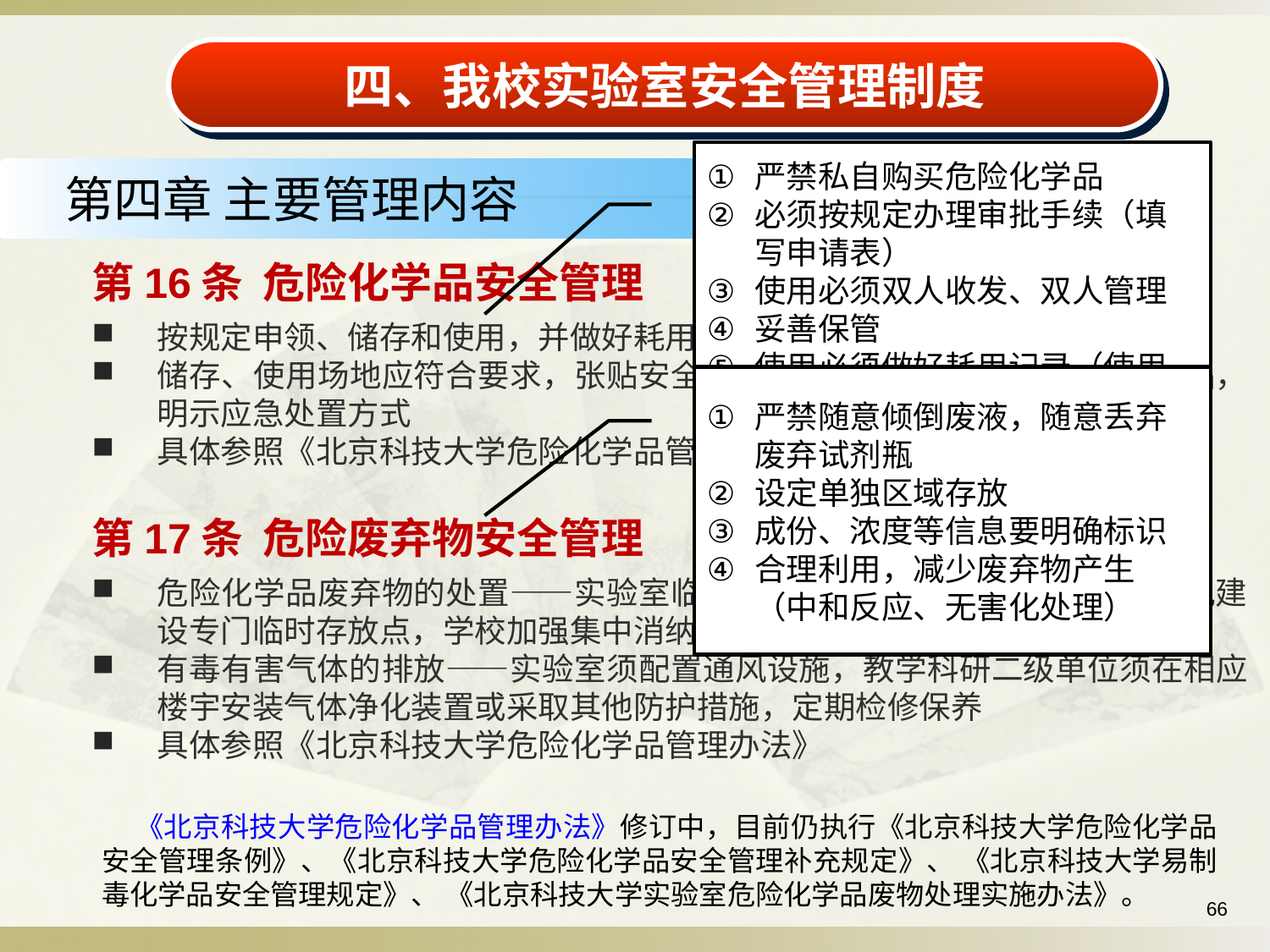

四、我校实验室安全管理制度
严禁私自购买危险化学品
必须按规定办理审批手续（填写申请表）
使用必须双人收发、双人管理
妥善保管
使用必须做好耗用记录（使用登记簿）
易反应的分开存放
第四章 主要管理内容
第16条  危险化学品安全管理
按规定申领、储存和使用，并做好耗用和消纳记录
储存、使用场地应符合要求，张贴安全警示标识，配备安全设施和防护用品，明示应急处置方式
具体参照《北京科技大学危险化学品管理办法》
严禁随意倾倒废液，随意丢弃废弃试剂瓶
设定单独区域存放
成份、浓度等信息要明确标识
合理利用，减少废弃物产生（中和反应、无害化处理）
第17条  危险废弃物安全管理
危险化学品废弃物的处置——实验室临时存储，教学科研二级单位根据情况建设专门临时存放点，学校加强集中消纳的组织
有毒有害气体的排放——实验室须配置通风设施，教学科研二级单位须在相应楼宇安装气体净化装置或采取其他防护措施，定期检修保养
具体参照《北京科技大学危险化学品管理办法》
    《北京科技大学危险化学品管理办法》修订中，目前仍执行《北京科技大学危险化学品安全管理条例》、《北京科技大学危险化学品安全管理补充规定》、 《北京科技大学易制毒化学品安全管理规定》、 《北京科技大学实验室危险化学品废物处理实施办法》。
66